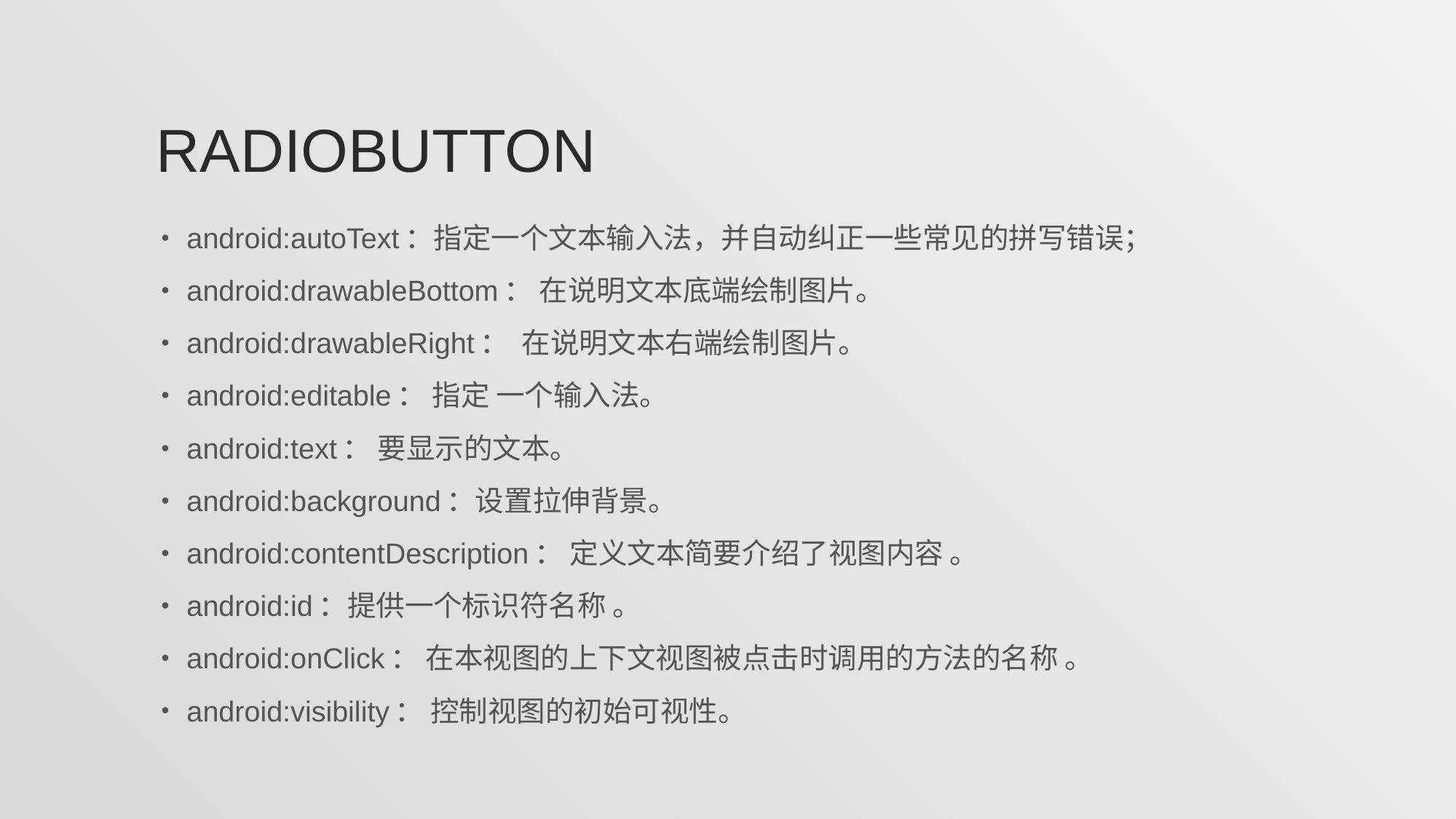

# Radiobutton
android:autoText：指定一个文本输入法，并自动纠正一些常见的拼写错误；
android:drawableBottom： 在说明文本底端绘制图片。
android:drawableRight：  在说明文本右端绘制图片。
android:editable： 指定 一个输入法。
android:text： 要显示的文本。
android:background：设置拉伸背景。
android:contentDescription： 定义文本简要介绍了视图内容 。
android:id：提供一个标识符名称 。
android:onClick： 在本视图的上下文视图被点击时调用的方法的名称 。
android:visibility： 控制视图的初始可视性。